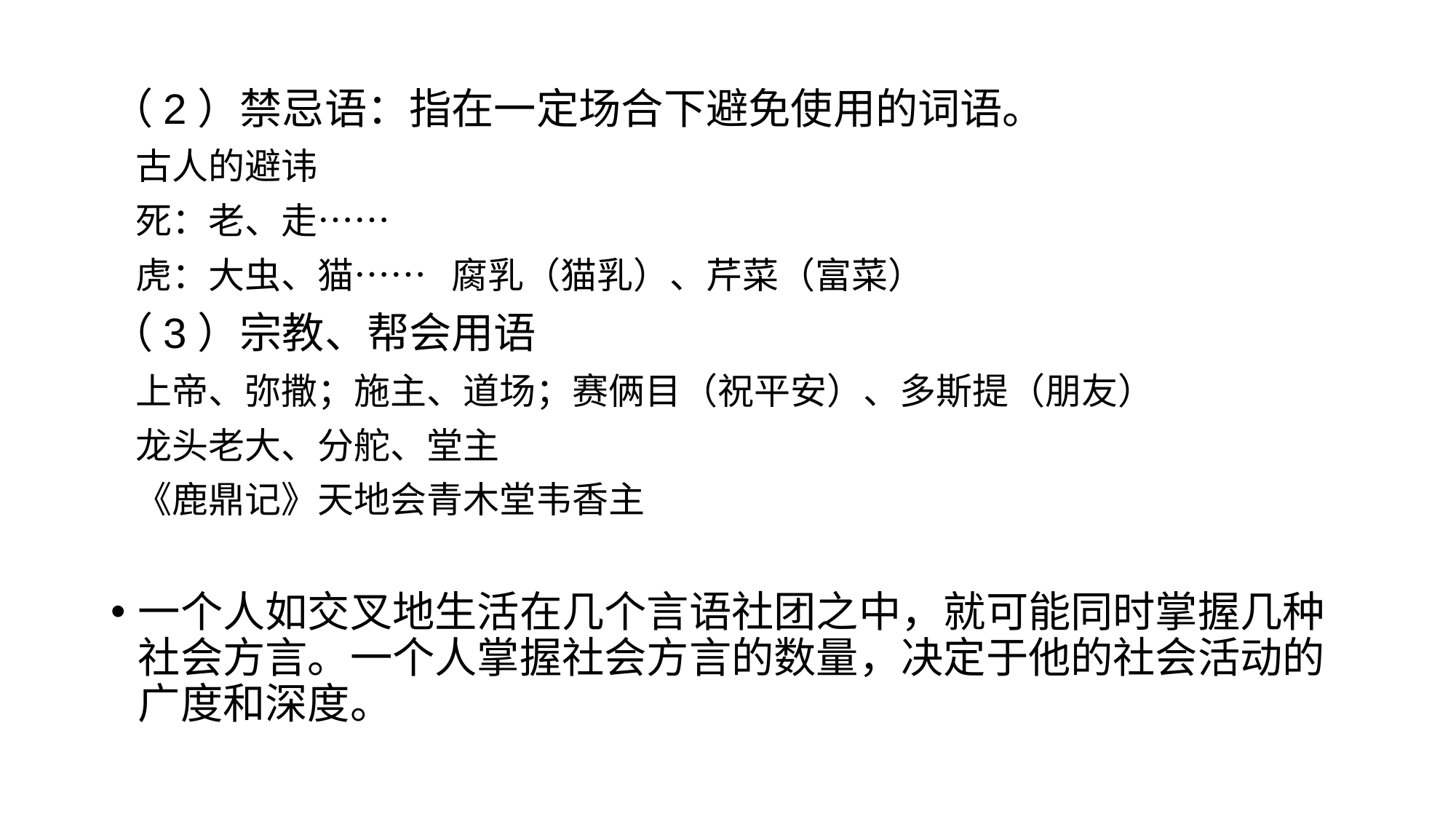

（2）禁忌语：指在一定场合下避免使用的词语。
  古人的避讳
  死：老、走……
  虎：大虫、猫……   腐乳（猫乳）、芹菜（富菜）
（3）宗教、帮会用语
  上帝、弥撒；施主、道场；赛俩目（祝平安）、多斯提（朋友）
  龙头老大、分舵、堂主
  《鹿鼎记》天地会青木堂韦香主

一个人如交叉地生活在几个言语社团之中，就可能同时掌握几种社会方言。一个人掌握社会方言的数量，决定于他的社会活动的广度和深度。